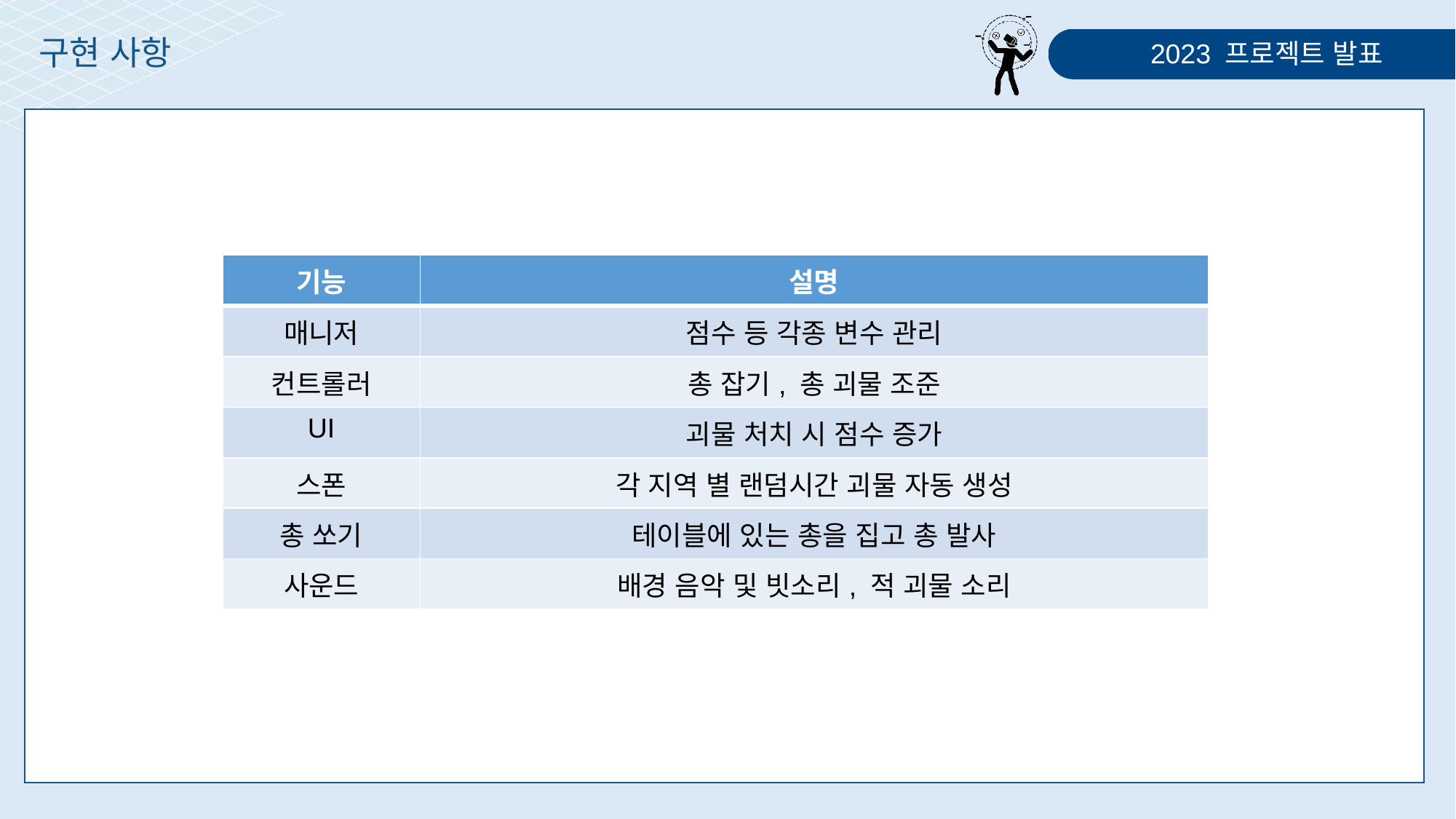

# 구현 사항
| 기능 | 설명 |
| --- | --- |
| 매니저 | 점수 등 각종 변수 관리 |
| 컨트롤러 | 총 잡기, 총 괴물 조준 |
| UI | 괴물 처치 시 점수 증가 |
| 스폰 | 각 지역 별 랜덤시간 괴물 자동 생성 |
| 총 쏘기 | 테이블에 있는 총을 집고 총 발사 |
| 사운드 | 배경 음악 및 빗소리, 적 괴물 소리 |